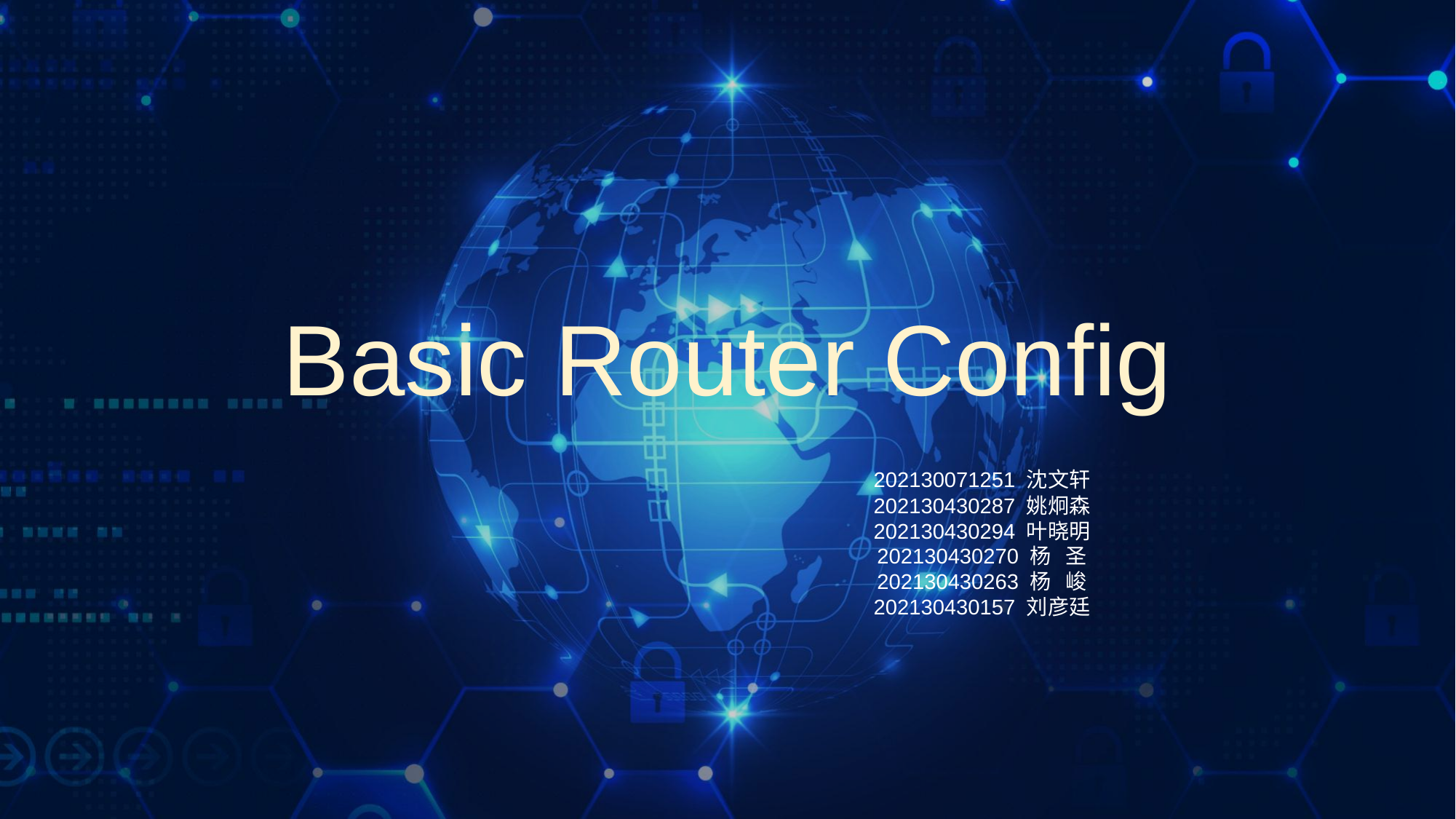

Basic Router Config
202130071251 沈文轩
202130430287 姚炯森
202130430294 叶晓明
202130430270 杨   圣
202130430263 杨   峻
202130430157 刘彦廷